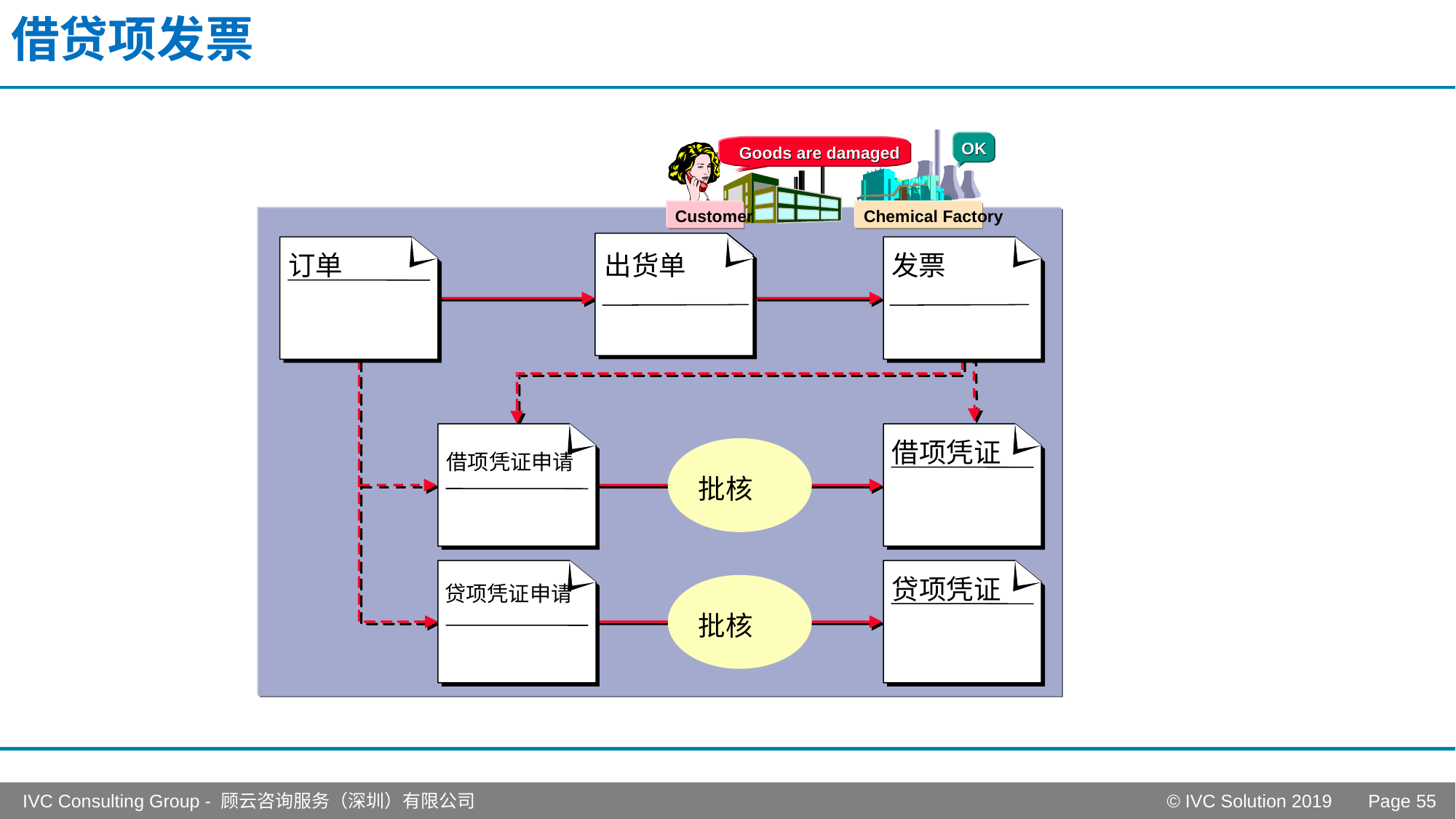

# 借贷项发票

OK

OK

Goods are damaged
Goods are damaged

Customer
Chemical Factory

订单
出货单
发票

借项凭证

借项凭证申请

批核

贷项凭证

贷项凭证申请

批核